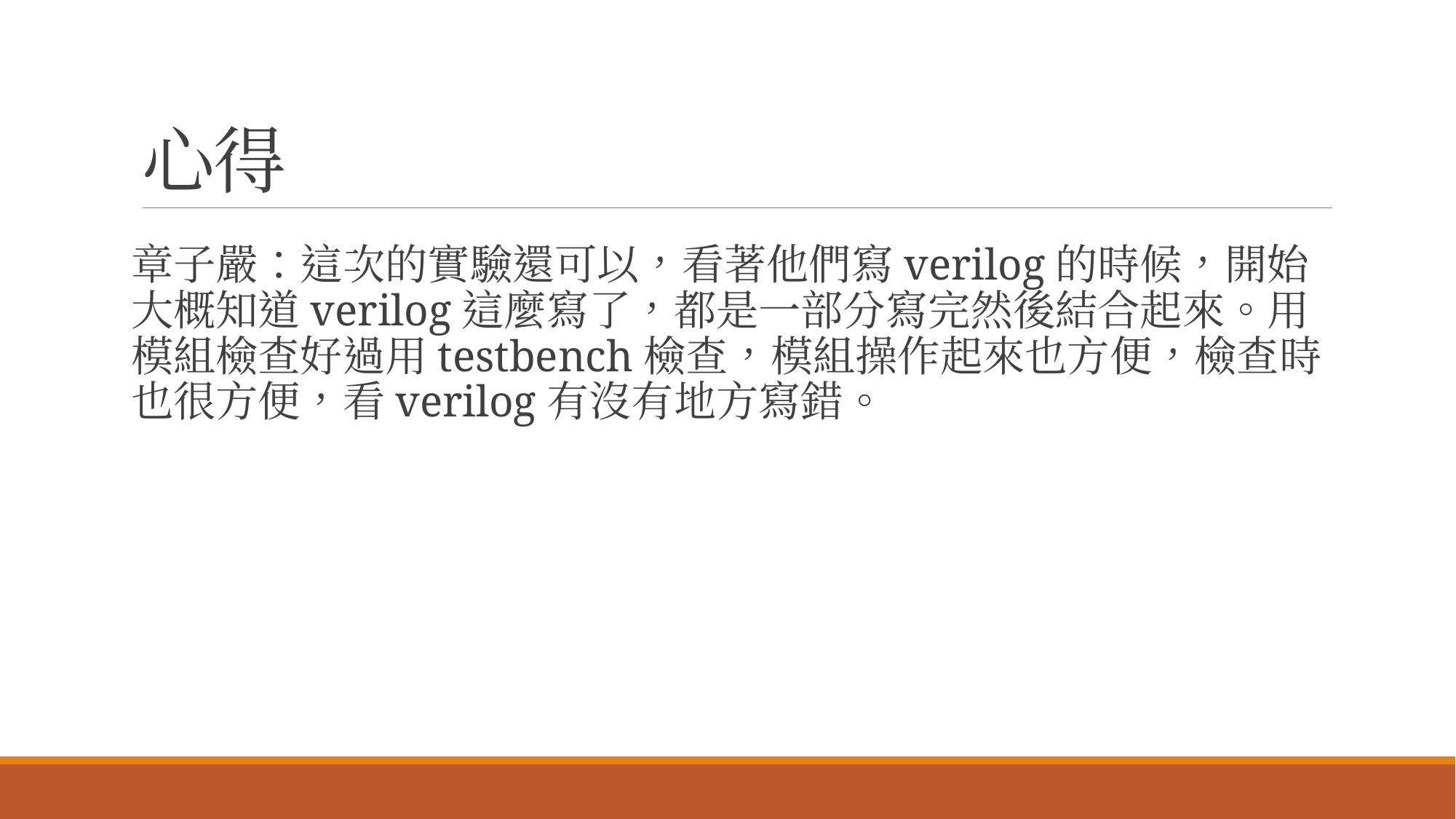

# 心得
章子嚴：這次的實驗還可以，看著他們寫verilog的時候，開始大概知道verilog這麼寫了，都是一部分寫完然後結合起來。用模組檢查好過用testbench檢查，模組操作起來也方便，檢查時也很方便，看verilog有沒有地方寫錯。